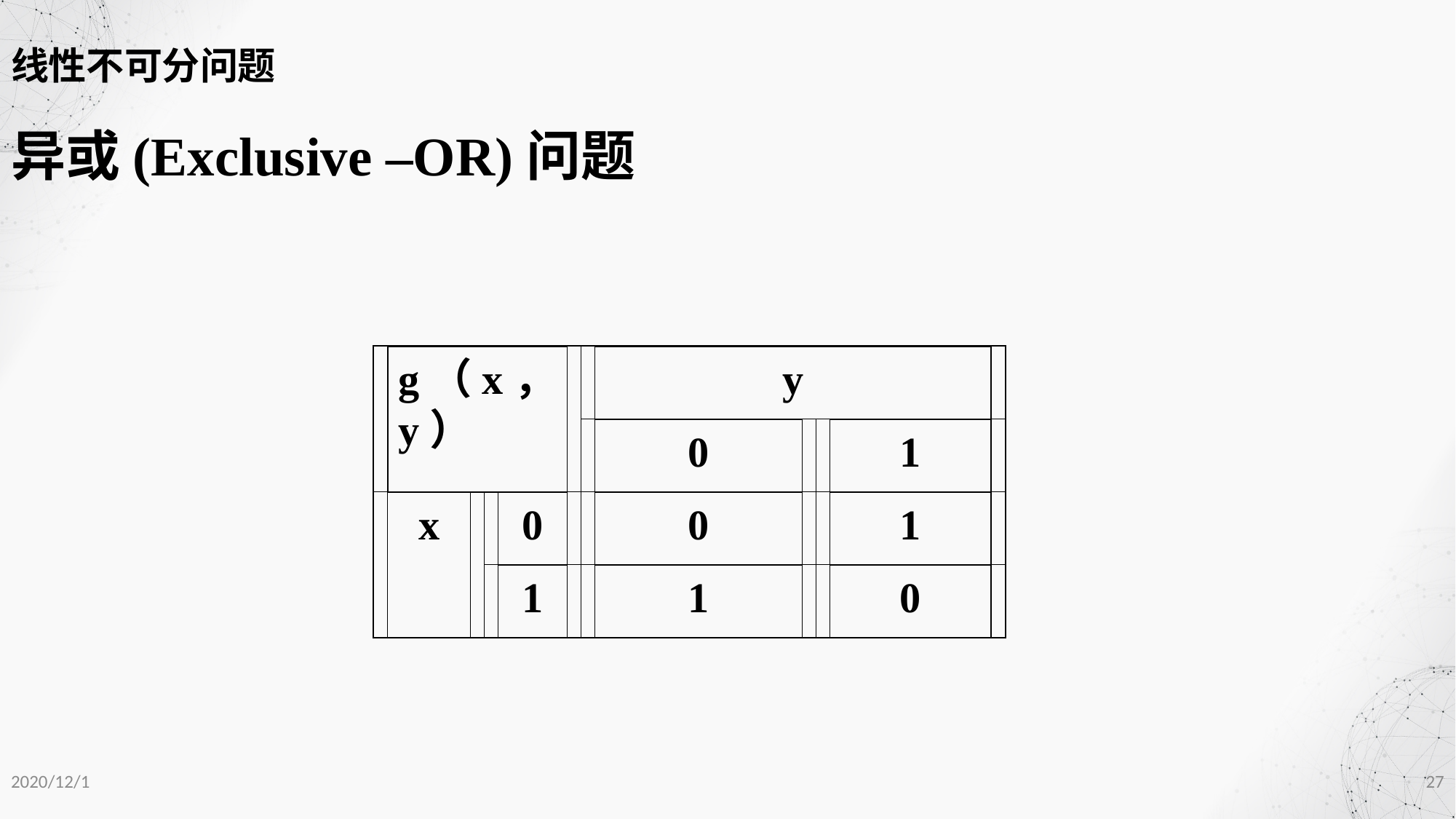

线性不可分问题
异或(Exclusive –OR)问题

g（x，y）

y

0

1

x

0

0

1

1

1

0

2020/12/1
27